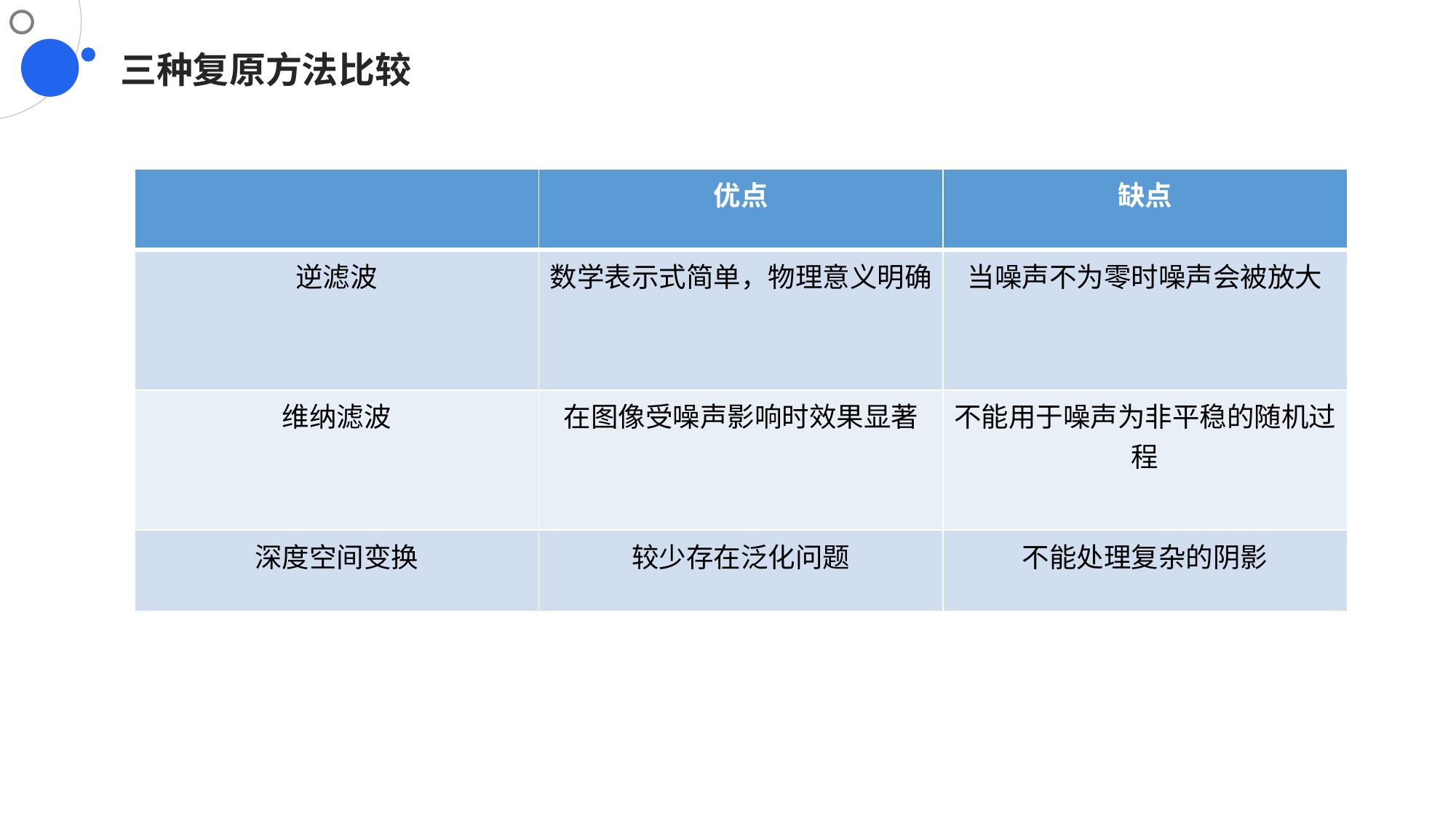

# 三种复原方法比较
|  | 优点 | 缺点 |
| --- | --- | --- |
| 逆滤波 | 数学表示式简单，物理意义明确 | 当噪声不为零时噪声会被放大 |
| 维纳滤波 | 在图像受噪声影响时效果显著 | 不能用于噪声为非平稳的随机过程 |
| 深度空间变换 | 较少存在泛化问题 | 不能处理复杂的阴影 |